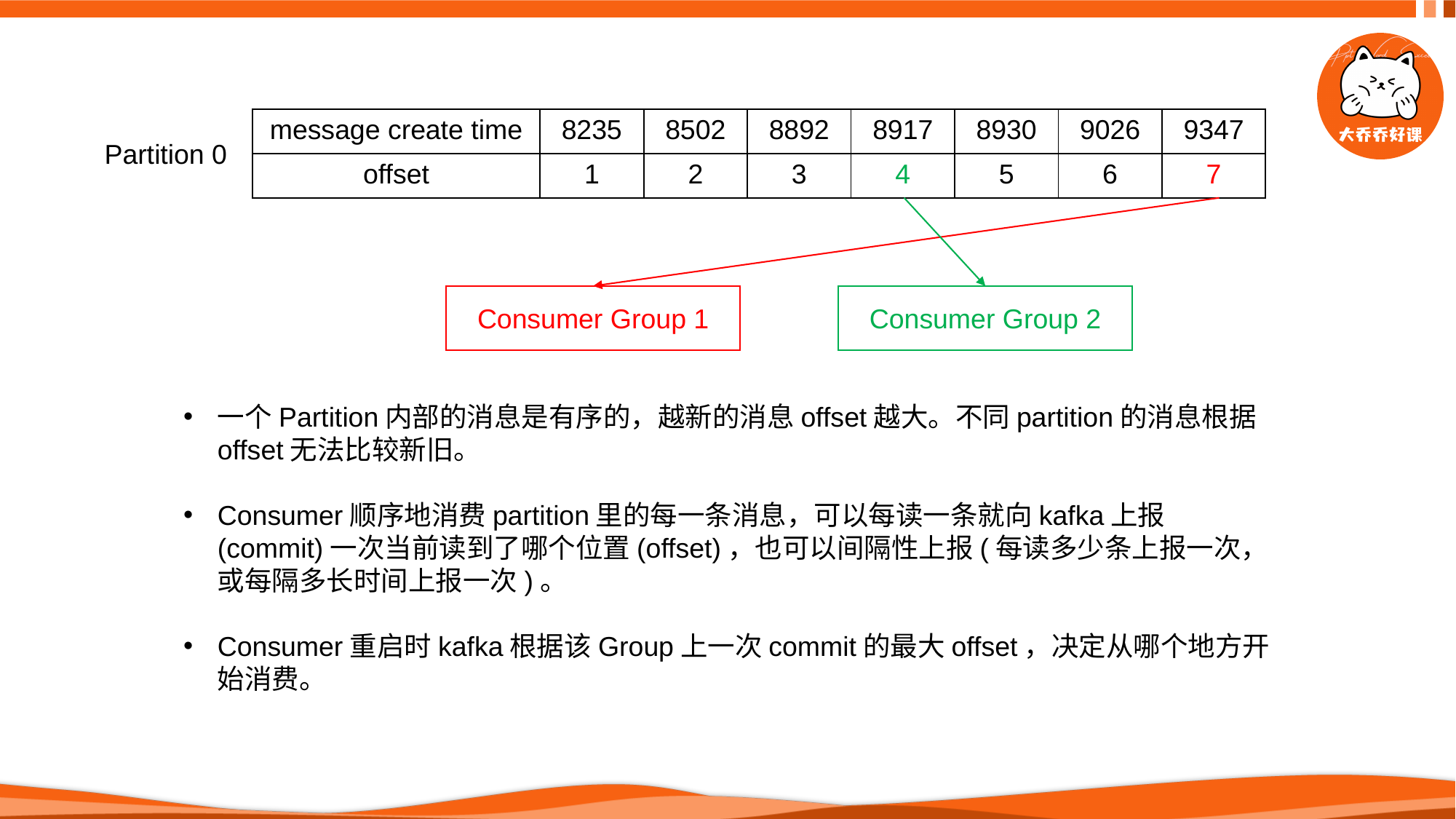

| message create time | 8235 | 8502 | 8892 | 8917 | 8930 | 9026 | 9347 |
| --- | --- | --- | --- | --- | --- | --- | --- |
| offset | 1 | 2 | 3 | 4 | 5 | 6 | 7 |
Partition 0
Consumer Group 1
Consumer Group 2
一个Partition内部的消息是有序的，越新的消息offset越大。不同partition的消息根据offset无法比较新旧。

Consumer顺序地消费partition里的每一条消息，可以每读一条就向kafka上报(commit)一次当前读到了哪个位置(offset)，也可以间隔性上报(每读多少条上报一次，或每隔多长时间上报一次)。

Consumer重启时kafka根据该Group上一次commit的最大offset，决定从哪个地方开始消费。